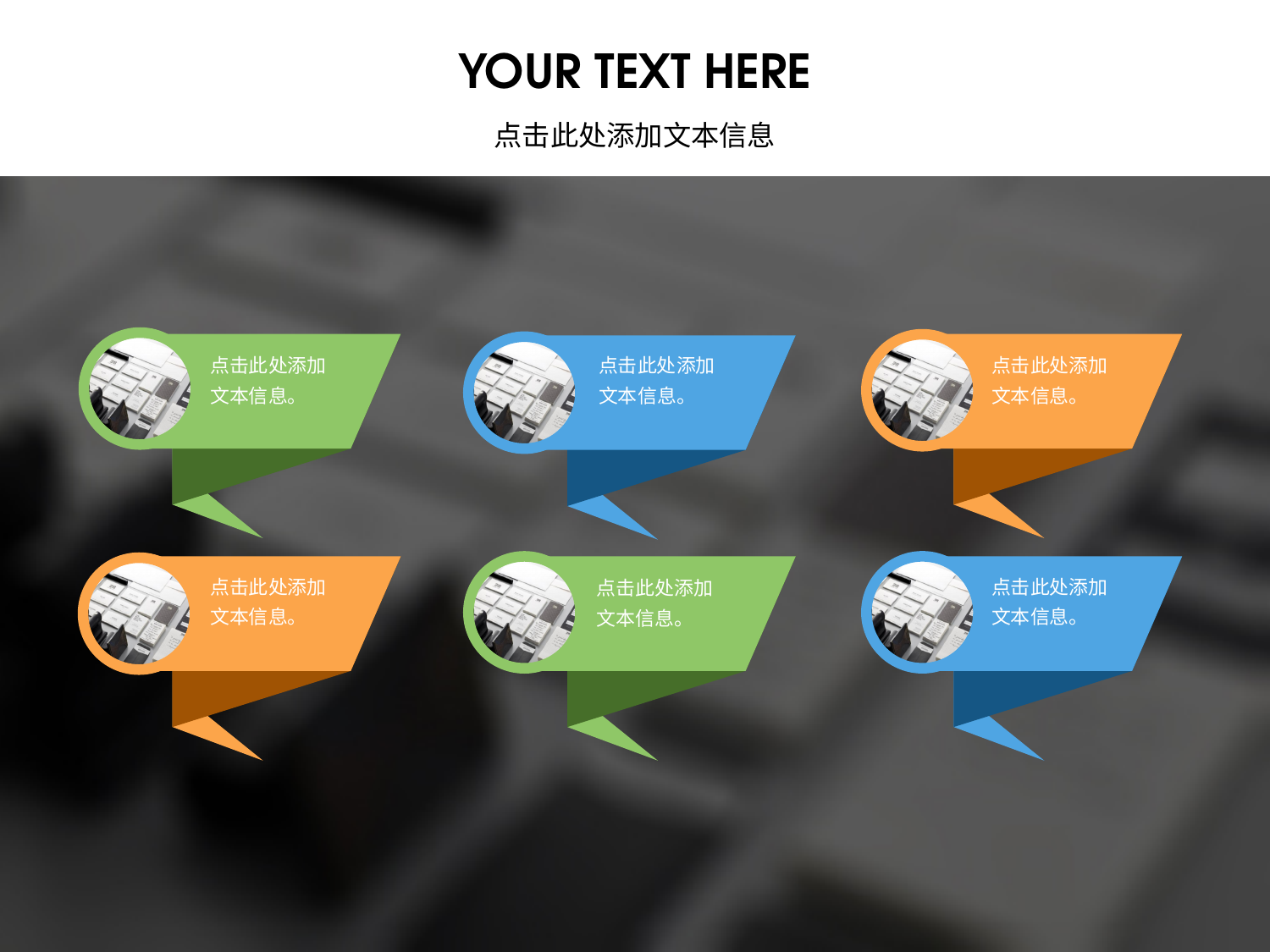

YOUR TEXT HERE
点击此处添加文本信息

点击此处添加文本信息。

点击此处添加文本信息。

点击此处添加文本信息。

点击此处添加文本信息。

点击此处添加文本信息。

点击此处添加文本信息。